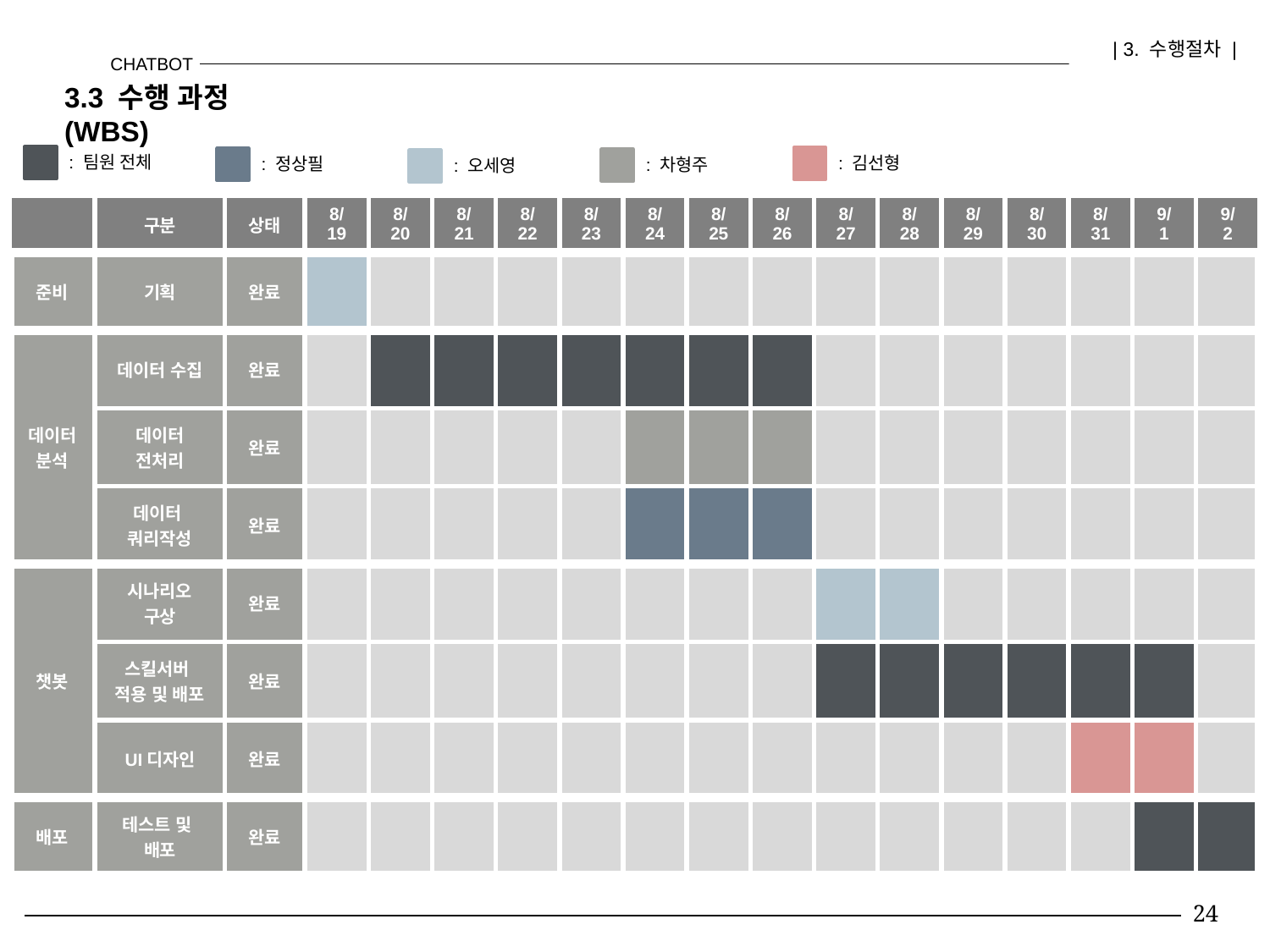

| 3. 수행절차 |
CHATBOT PROJECT
3.3 수행 과정(WBS)
: 팀원 전체

: 김선형

: 정상필

: 차형주

: 오세영

|  | 구분 | 상태 | 8/ 19 | 8/ 20 | 8/ 21 | 8/ 22 | 8/ 23 | 8/ 24 | 8/ 25 | 8/ 26 | 8/ 27 | 8/ 28 | 8/ 29 | 8/ 30 | 8/ 31 | 9/ 1 | 9/ 2 |
| --- | --- | --- | --- | --- | --- | --- | --- | --- | --- | --- | --- | --- | --- | --- | --- | --- | --- |
| 준비 | 기획 | 완료 |  |  |  |  |  |  |  |  |  |  |  |  |  |  |  |
| 데이터 분석 | 데이터 수집 | 완료 |  |  |  |  |  |  |  |  |  |  |  |  |  |  |  |
|  | 데이터 전처리 | 완료 |  |  |  |  |  |  |  |  |  |  |  |  |  |  |  |
|  | 데이터 쿼리작성 | 완료 |  |  |  |  |  |  |  |  |  |  |  |  |  |  |  |
| 챗봇 | 시나리오 구상 | 완료 |  |  |  |  |  |  |  |  |  |  |  |  |  |  |  |
|  | 스킬서버 적용 및 배포 | 완료 |  |  |  |  |  |  |  |  |  |  |  |  |  |  |  |
|  | UI디자인 | 완료 |  |  |  |  |  |  |  |  |  |  |  |  |  |  |  |
| 배포 | 테스트 및 배포 | 완료 |  |  |  |  |  |  |  |  |  |  |  |  |  |  |  |
24